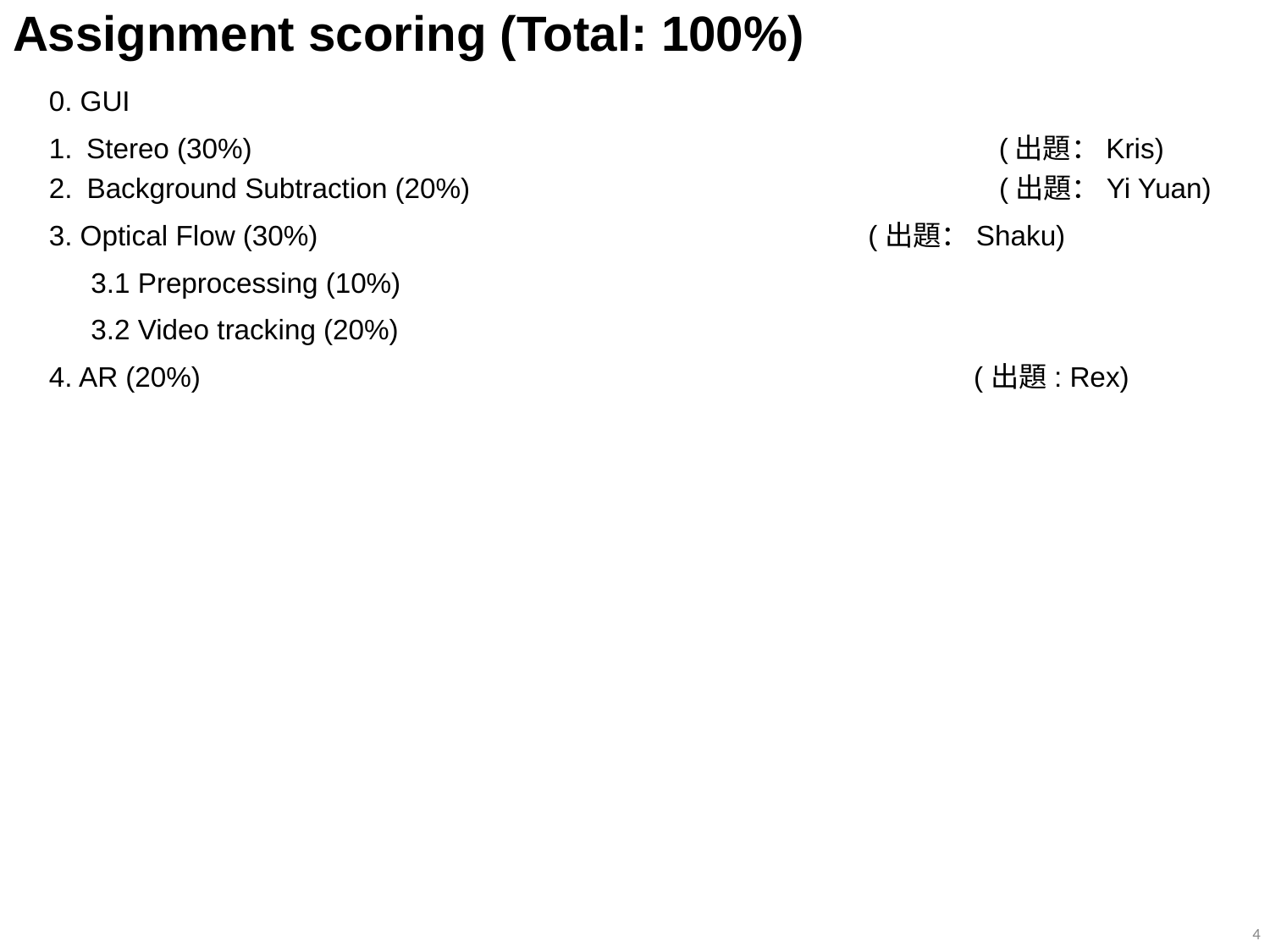

# Assignment scoring (Total: 100%)
0. GUI
1.	Stereo (30%)                                                                  		   (出題：Kris)
2.	Background Subtraction (20%) 			     	   (出題：Yi Yuan)
3. Optical Flow (30%)			                                   (出題：Shaku)
   3.1 Preprocessing (10%)
   3.2 Video tracking (20%)
4. AR (20%)			                                                   (出題: Rex)

4